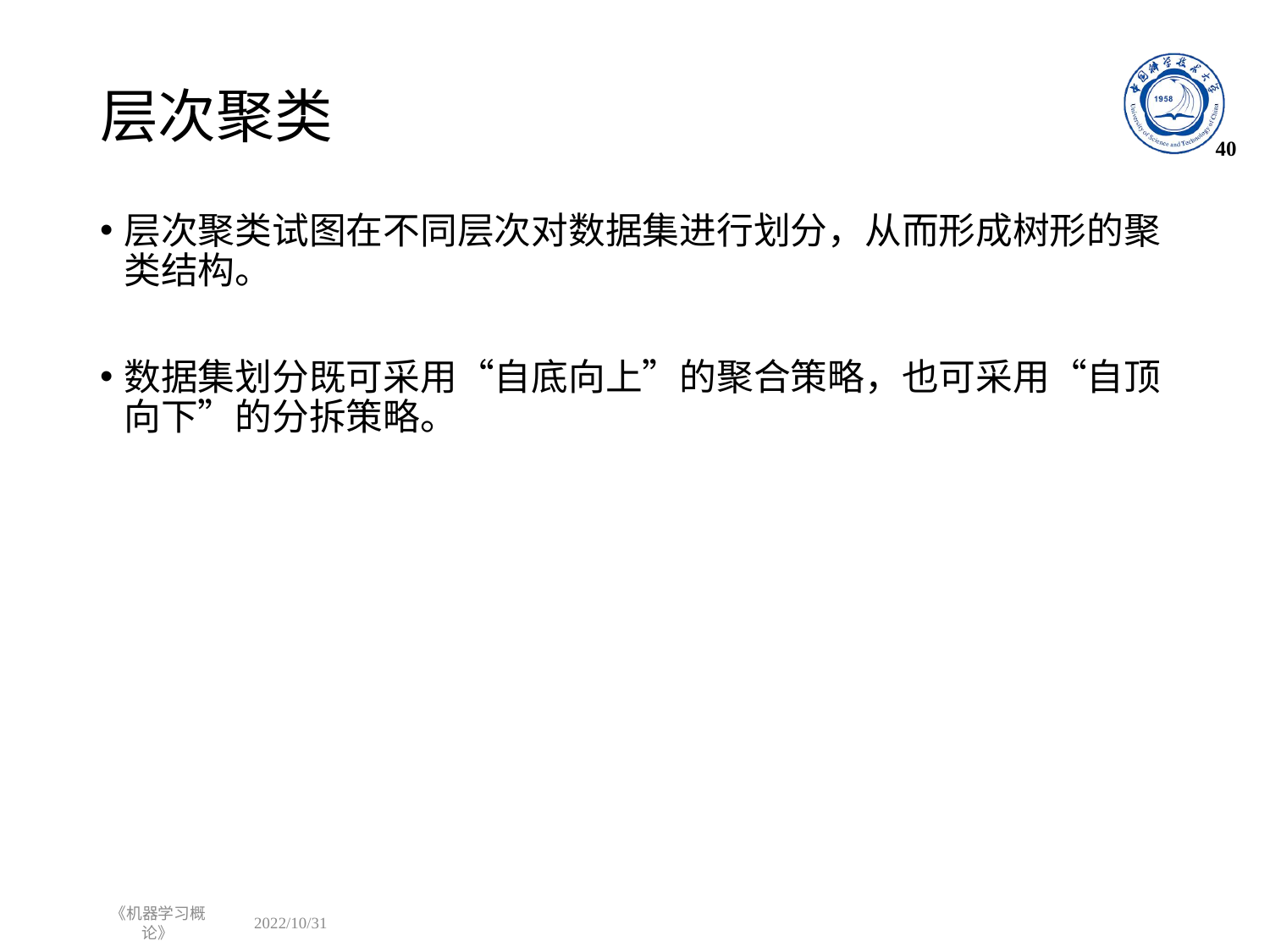

# 层次聚类
40
层次聚类试图在不同层次对数据集进行划分，从而形成树形的聚类结构。

数据集划分既可采用“自底向上”的聚合策略，也可采用“自顶向下”的分拆策略。

《机器学习概论》
2022/10/31